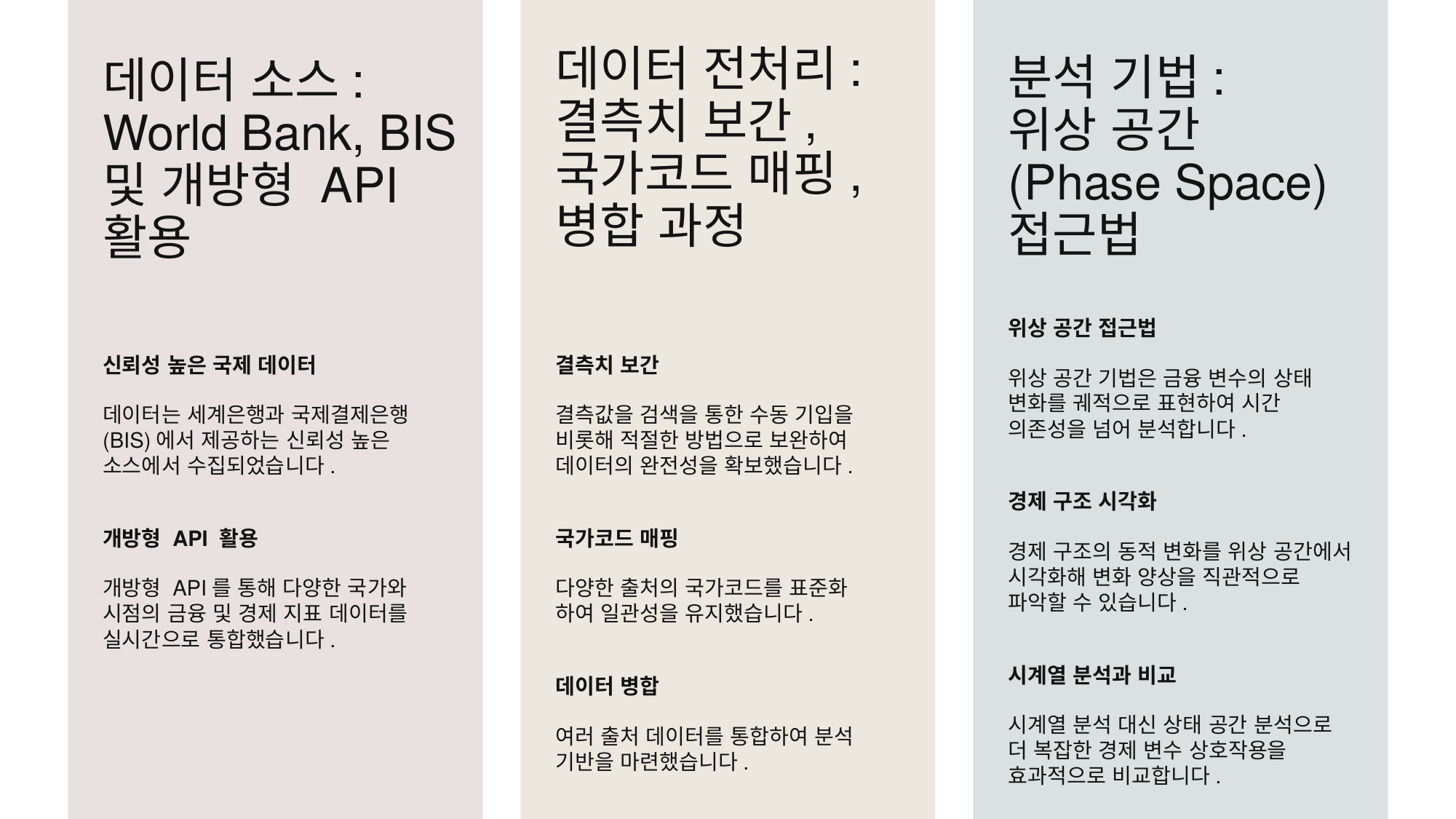

데이터 전처리: 결측치 보간, 국가코드 매핑, 병합 과정
분석 기법:
위상 공간
(Phase Space)
접근법
# 데이터 소스: World Bank, BIS 및 개방형 API 활용
위상 공간 접근법
위상 공간 기법은 금융 변수의 상태 변화를 궤적으로 표현하여 시간 의존성을 넘어 분석합니다.
경제 구조 시각화
경제 구조의 동적 변화를 위상 공간에서 시각화해 변화 양상을 직관적으로 파악할 수 있습니다.
시계열 분석과 비교
시계열 분석 대신 상태 공간 분석으로 더 복잡한 경제 변수 상호작용을 효과적으로 비교합니다.
신뢰성 높은 국제 데이터
데이터는 세계은행과 국제결제은행(BIS)에서 제공하는 신뢰성 높은 소스에서 수집되었습니다.
개방형 API 활용
개방형 API를 통해 다양한 국가와 시점의 금융 및 경제 지표 데이터를 실시간으로 통합했습니다.
결측치 보간
결측값을 검색을 통한 수동 기입을 비롯해 적절한 방법으로 보완하여 데이터의 완전성을 확보했습니다.
국가코드 매핑
다양한 출처의 국가코드를 표준화 하여 일관성을 유지했습니다.
데이터 병합
여러 출처 데이터를 통합하여 분석 기반을 마련했습니다.